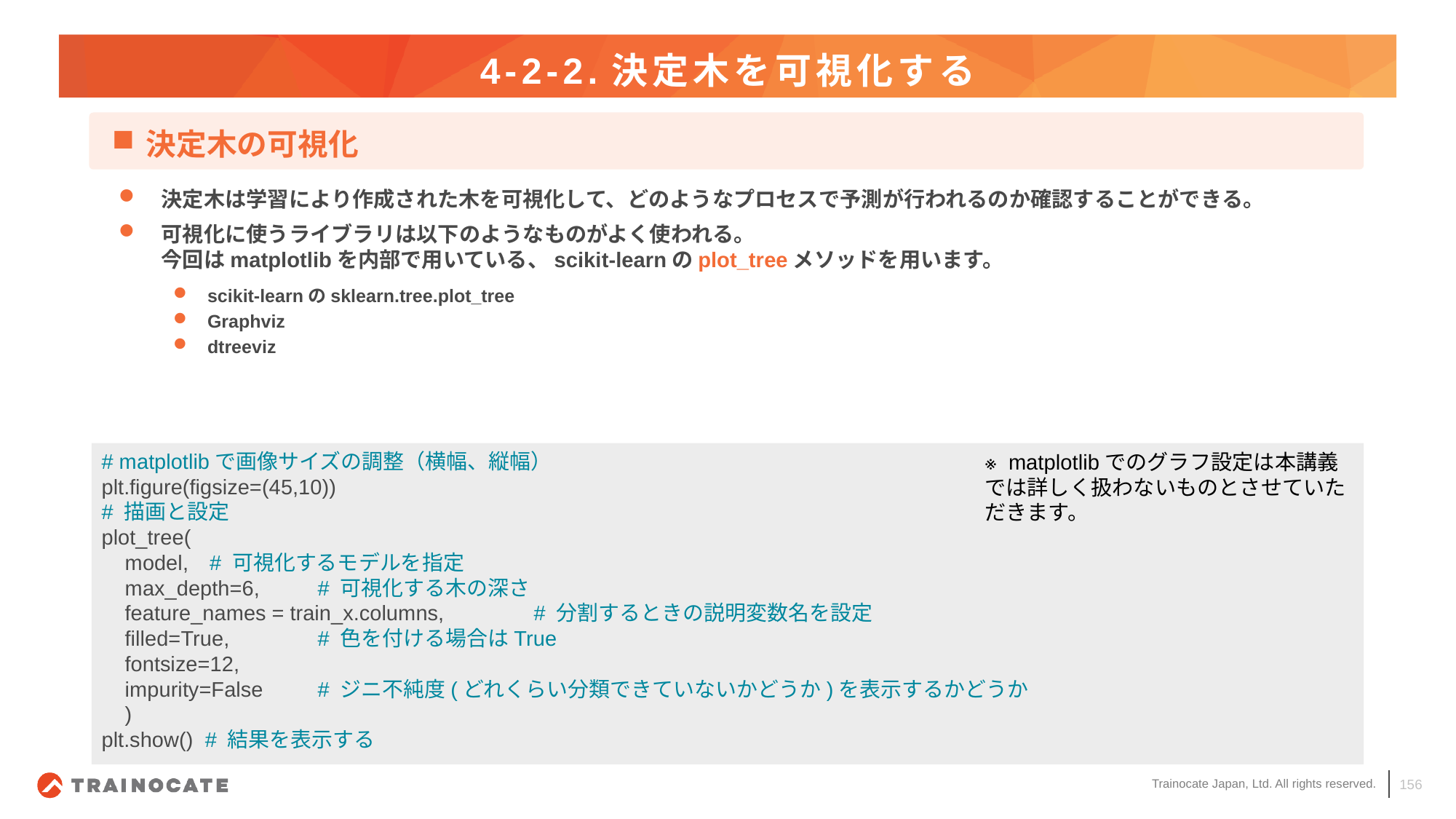

# 4-2-2.決定木を可視化する
決定木の可視化
決定木は学習により作成された木を可視化して、どのようなプロセスで予測が行われるのか確認することができる。
可視化に使うライブラリは以下のようなものがよく使われる。
今回はmatplotlibを内部で用いている、scikit-learnのplot_treeメソッドを用います。
scikit-learnのsklearn.tree.plot_tree
Graphviz
dtreeviz

# matplotlibで画像サイズの調整（横幅、縦幅）
plt.figure(figsize=(45,10))
# 描画と設定
plot_tree(
    model, 							# 可視化するモデルを指定
    max_depth=6, 					# 可視化する木の深さ
    feature_names = train_x.columns, 	# 分割するときの説明変数名を設定
    filled=True, 						# 色を付ける場合はTrue
    fontsize=12,
    impurity=False 					# ジニ不純度(どれくらい分類できていないかどうか)を表示するかどうか
    )
plt.show()  # 結果を表示する
※ matplotlibでのグラフ設定は本講義では詳しく扱わないものとさせていただきます。
156